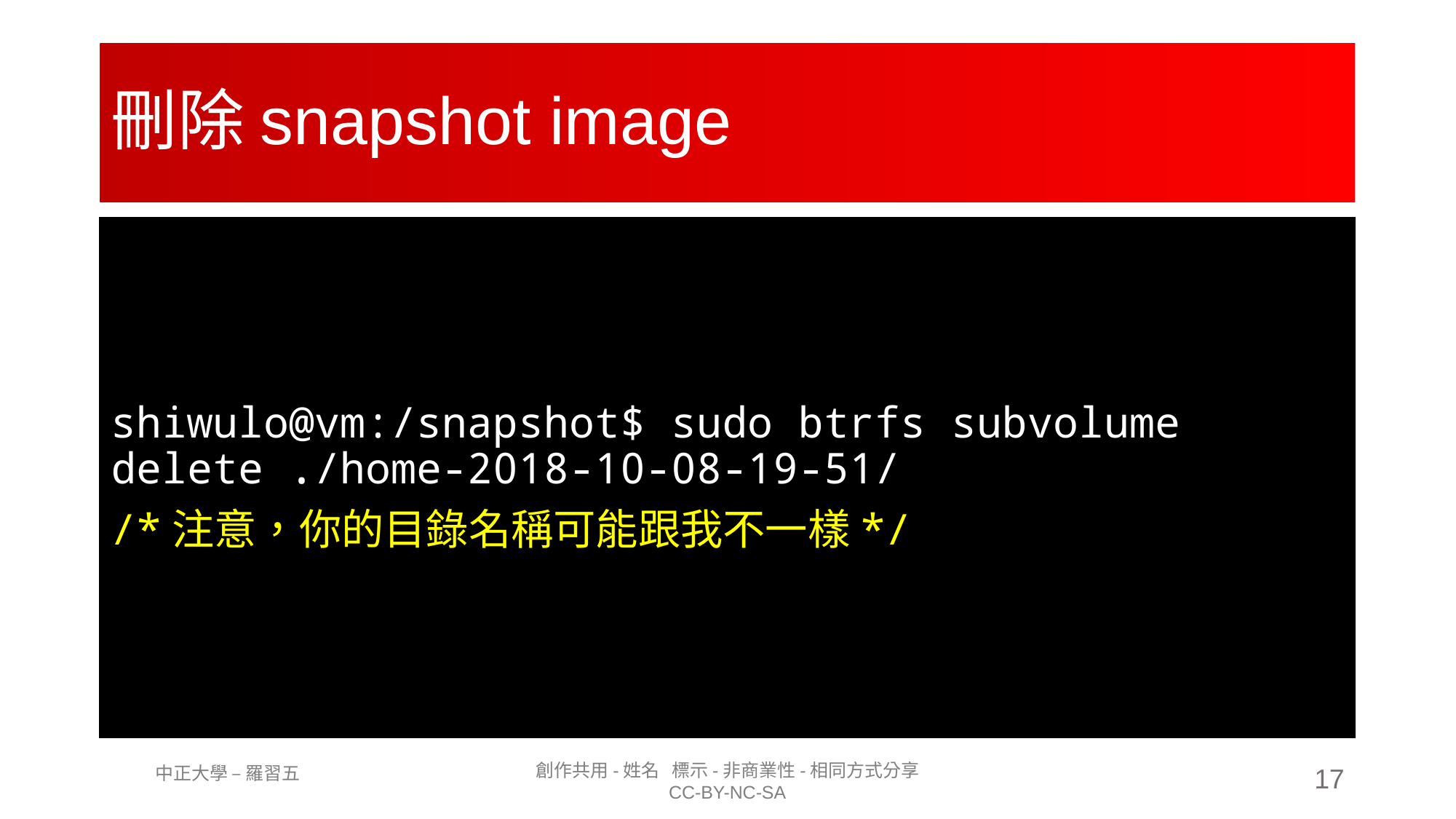

# 刪除snapshot image
shiwulo@vm:/snapshot$ sudo btrfs subvolume delete ./home-2018-10-08-19-51/
/*注意，你的目錄名稱可能跟我不一樣*/